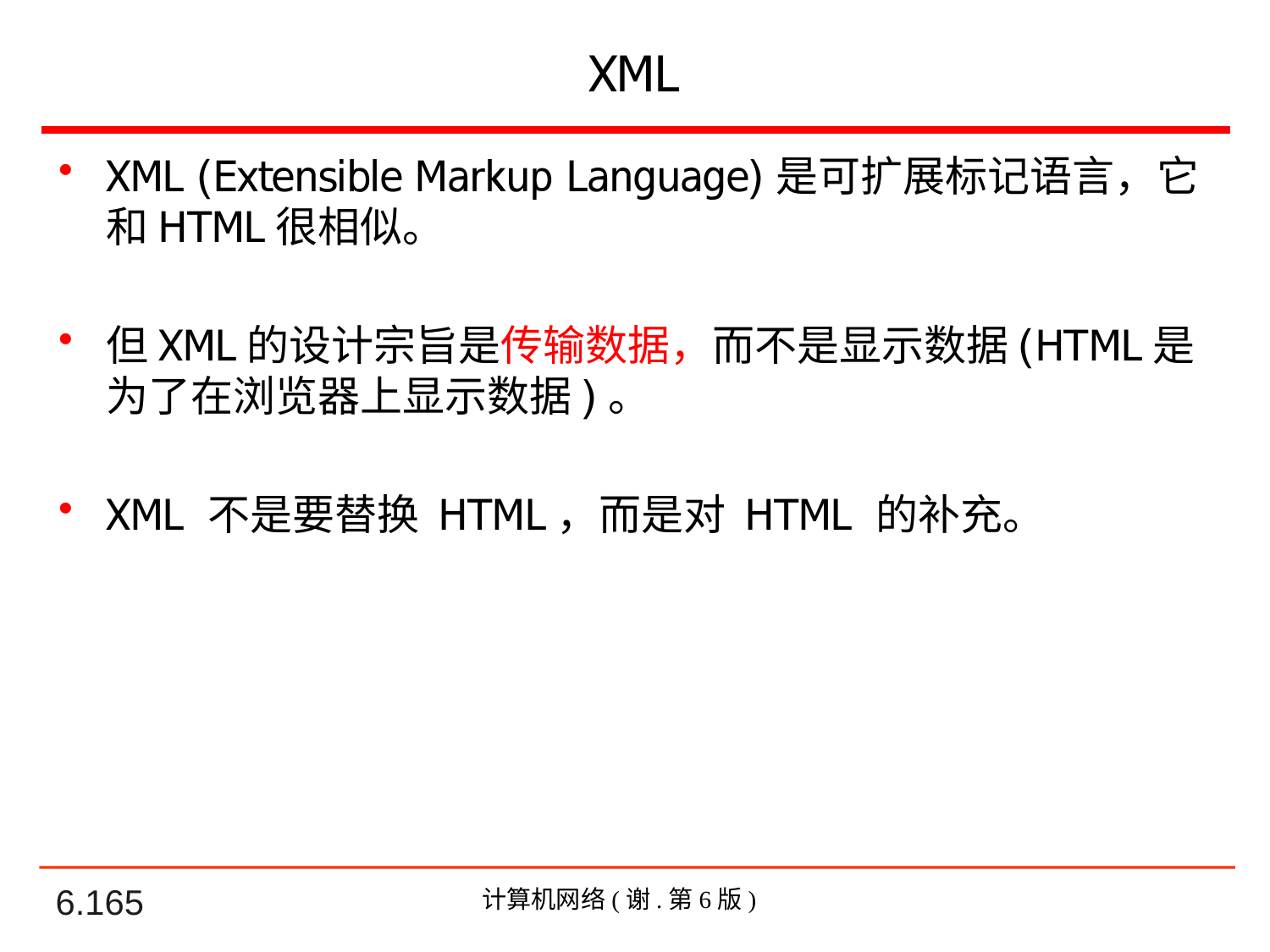

# XML
XML (Extensible Markup Language)是可扩展标记语言，它和HTML很相似。

但XML的设计宗旨是传输数据，而不是显示数据(HTML是为了在浏览器上显示数据)。

XML 不是要替换 HTML，而是对 HTML 的补充。